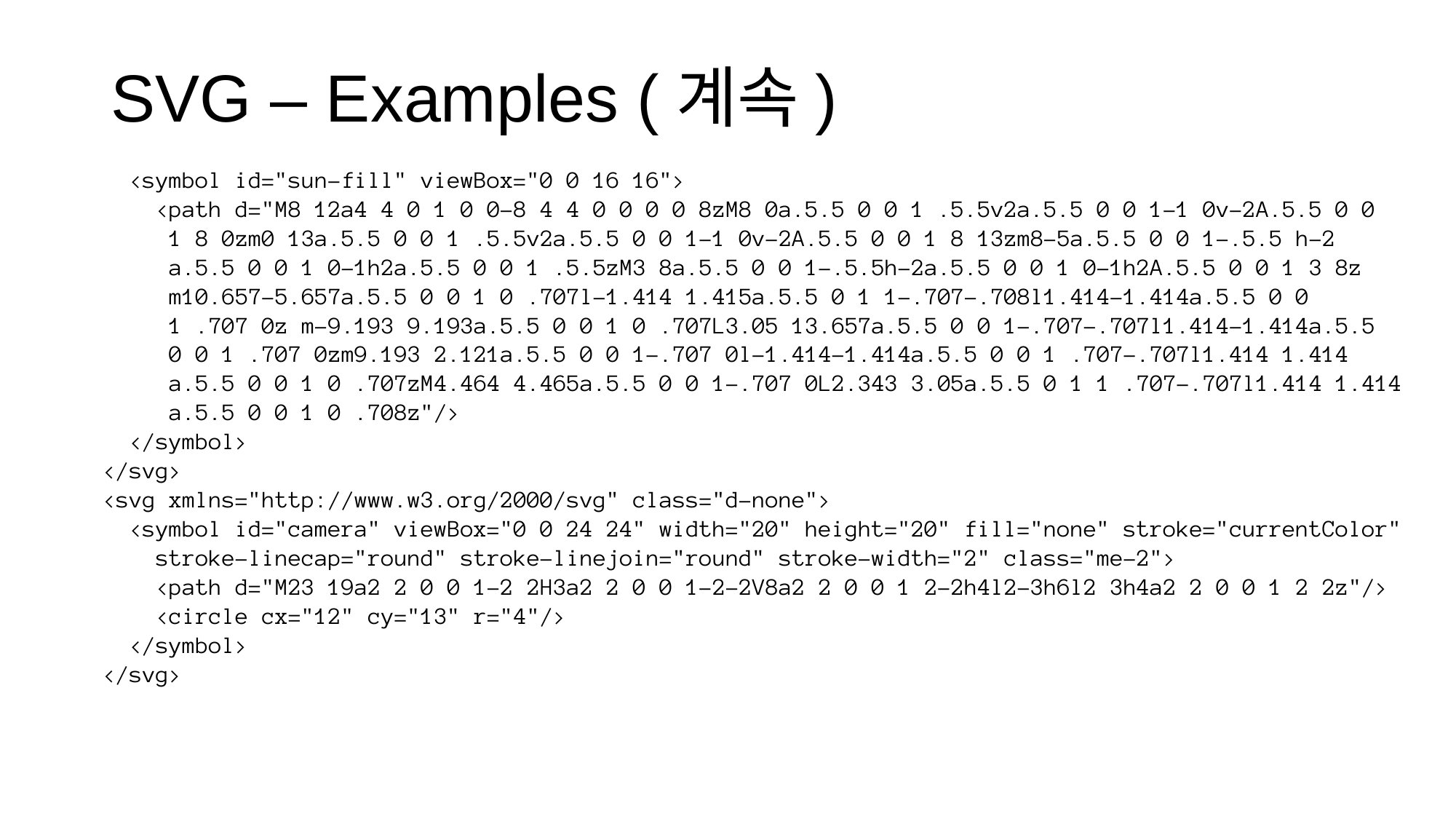

# SVG – Examples (계속)
        <symbol id="sun-fill" viewBox="0 0 16 16">
          <path d="M8 12a4 4 0 1 0 0-8 4 4 0 0 0 0 8zM8 0a.5.5 0 0 1 .5.5v2a.5.5 0 0 1-1 0v-2A.5.5 0 0
           1 8 0zm0 13a.5.5 0 0 1 .5.5v2a.5.5 0 0 1-1 0v-2A.5.5 0 0 1 8 13zm8-5a.5.5 0 0 1-.5.5 h-2
           a.5.5 0 0 1 0-1h2a.5.5 0 0 1 .5.5zM3 8a.5.5 0 0 1-.5.5h-2a.5.5 0 0 1 0-1h2A.5.5 0 0 1 3 8z
           m10.657-5.657a.5.5 0 0 1 0 .707l-1.414 1.415a.5.5 0 1 1-.707-.708l1.414-1.414a.5.5 0 0
           1 .707 0z m-9.193 9.193a.5.5 0 0 1 0 .707L3.05 13.657a.5.5 0 0 1-.707-.707l1.414-1.414a.5.5
           0 0 1 .707 0zm9.193 2.121a.5.5 0 0 1-.707 0l-1.414-1.414a.5.5 0 0 1 .707-.707l1.414 1.414
           a.5.5 0 0 1 0 .707zM4.464 4.465a.5.5 0 0 1-.707 0L2.343 3.05a.5.5 0 1 1 .707-.707l1.414 1.414
           a.5.5 0 0 1 0 .708z"/>
        </symbol>
      </svg>
      <svg xmlns="http://www.w3.org/2000/svg" class="d-none">
        <symbol id="camera" viewBox="0 0 24 24" width="20" height="20" fill="none" stroke="currentColor"
          stroke-linecap="round" stroke-linejoin="round" stroke-width="2" class="me-2">
          <path d="M23 19a2 2 0 0 1-2 2H3a2 2 0 0 1-2-2V8a2 2 0 0 1 2-2h4l2-3h6l2 3h4a2 2 0 0 1 2 2z"/>
          <circle cx="12" cy="13" r="4"/>
        </symbol>
      </svg>